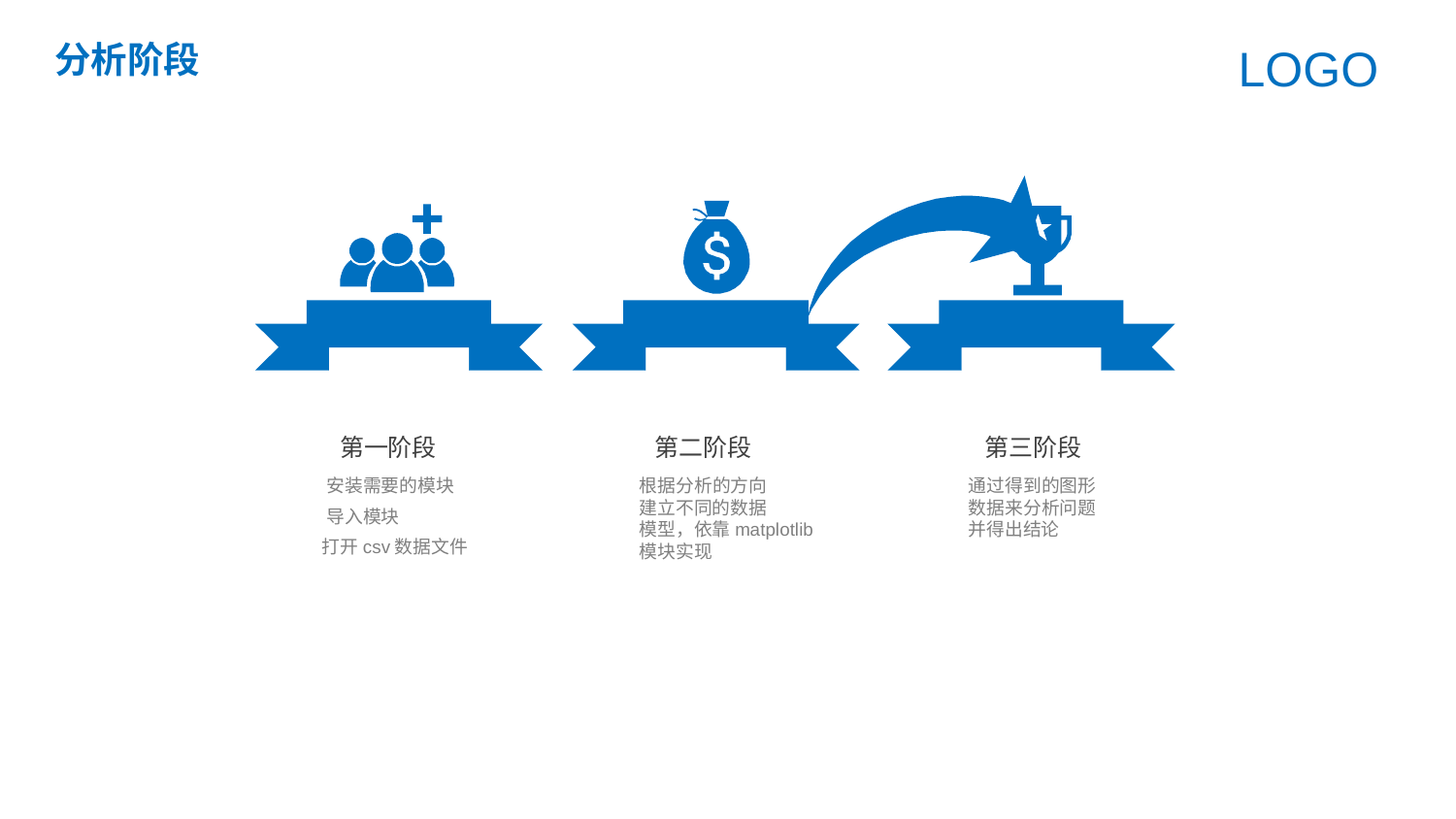

分析阶段
LOGO

     第一阶段
安装需要的模块
导入模块
打开csv数据文件

     第二阶段
根据分析的方向
建立不同的数据
模型，依靠matplotlib
模块实现
      第三阶段
通过得到的图形
数据来分析问题
并得出结论